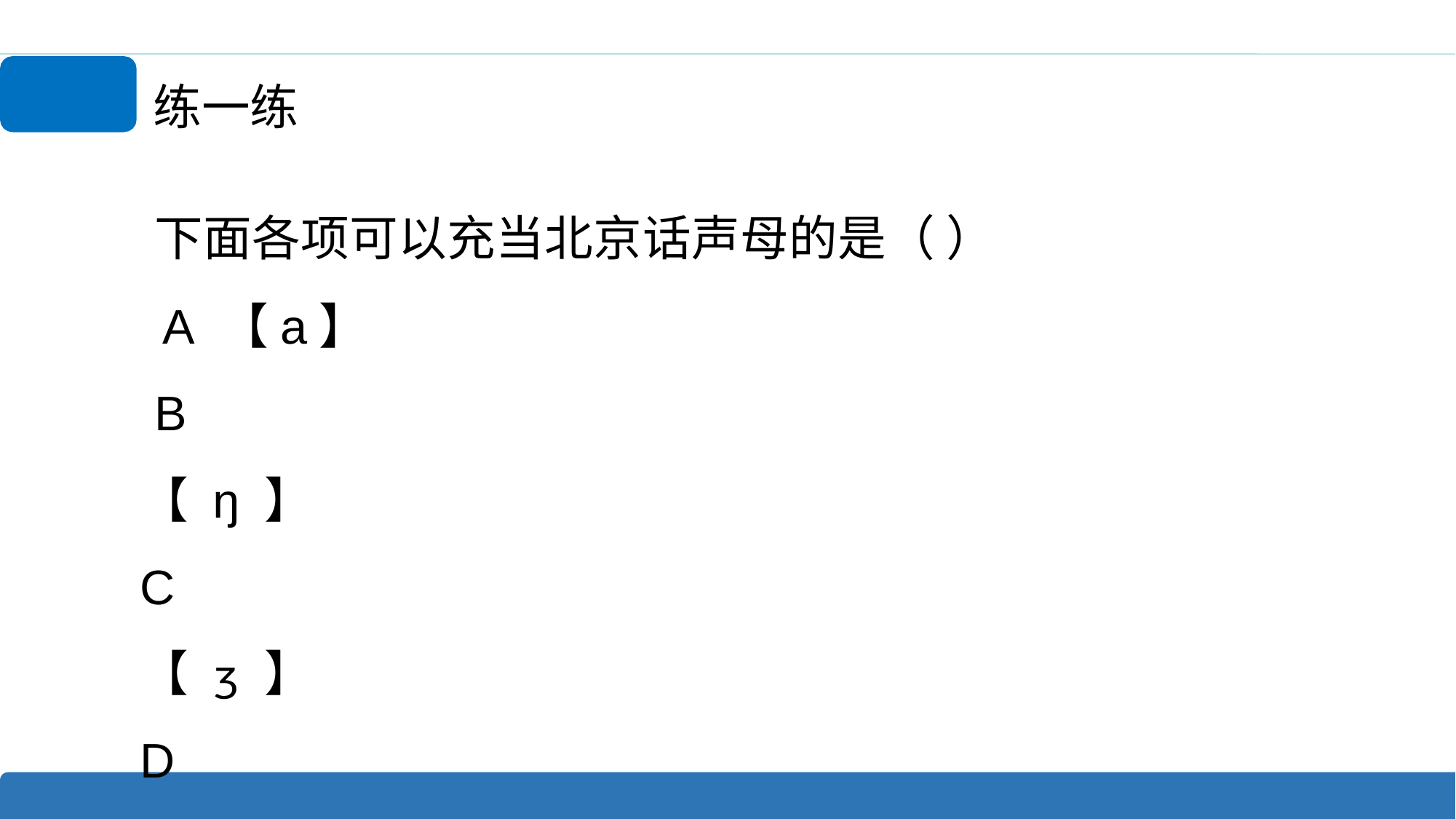

练一练
下面各项可以充当北京话声母的是（ ）  A 【a】
B 【ŋ】 C 【ʒ】 D 【t】

7:30-9:40学知识9:40-9:50随堂考9:50-9:55复习 累积2小时直播真题奖 没听懂的童鞋可下载李东洋精讲2重点总结